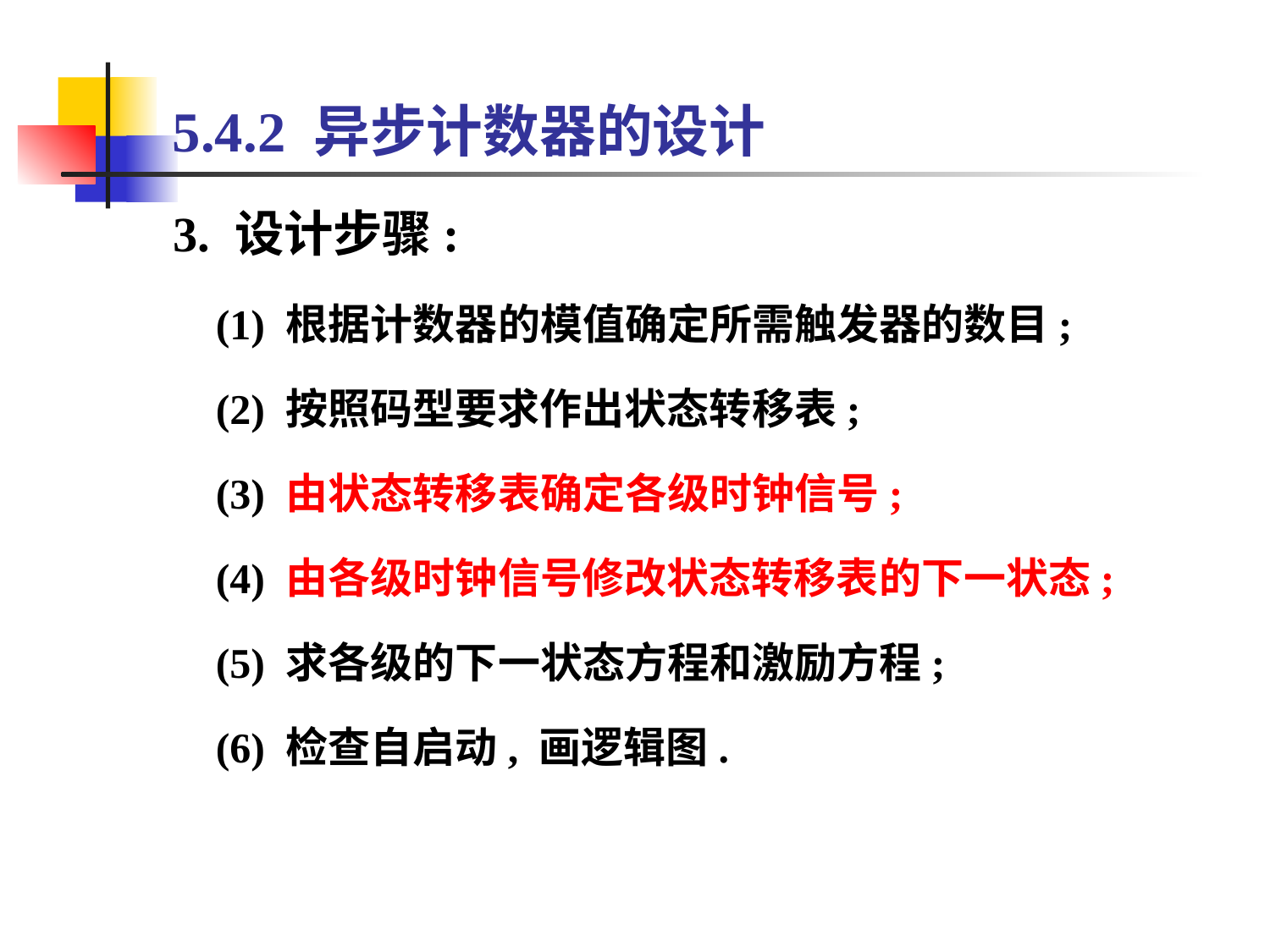

5.4.2 异步计数器的设计
3. 设计步骤:
    (1) 根据计数器的模值确定所需触发器的数目;
    (2) 按照码型要求作出状态转移表;
    (3) 由状态转移表确定各级时钟信号;
    (4) 由各级时钟信号修改状态转移表的下一状态;
    (5) 求各级的下一状态方程和激励方程;
    (6) 检查自启动, 画逻辑图.